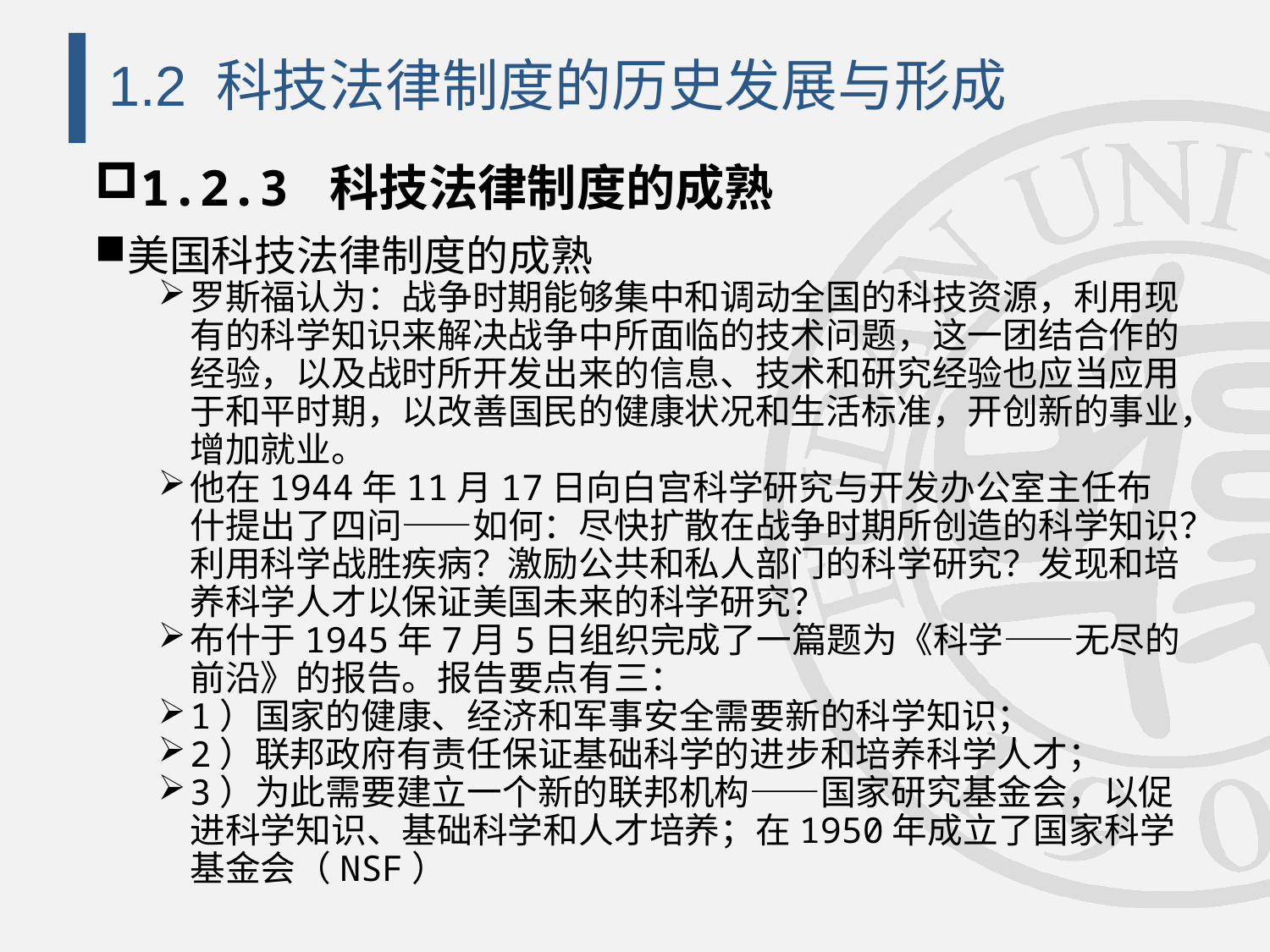

# 1.2 科技法律制度的历史发展与形成
1.2.3 科技法律制度的成熟
美国科技法律制度的成熟
罗斯福认为：战争时期能够集中和调动全国的科技资源，利用现有的科学知识来解决战争中所面临的技术问题，这一团结合作的经验，以及战时所开发出来的信息、技术和研究经验也应当应用于和平时期，以改善国民的健康状况和生活标准，开创新的事业，增加就业。
他在1944年11月17日向白宫科学研究与开发办公室主任布什提出了四问——如何：尽快扩散在战争时期所创造的科学知识？利用科学战胜疾病？激励公共和私人部门的科学研究？发现和培养科学人才以保证美国未来的科学研究？
布什于1945年7月5日组织完成了一篇题为《科学——无尽的前沿》的报告。报告要点有三：
1）国家的健康、经济和军事安全需要新的科学知识；
2）联邦政府有责任保证基础科学的进步和培养科学人才；
3）为此需要建立一个新的联邦机构——国家研究基金会，以促进科学知识、基础科学和人才培养；在1950年成立了国家科学基金会（NSF）